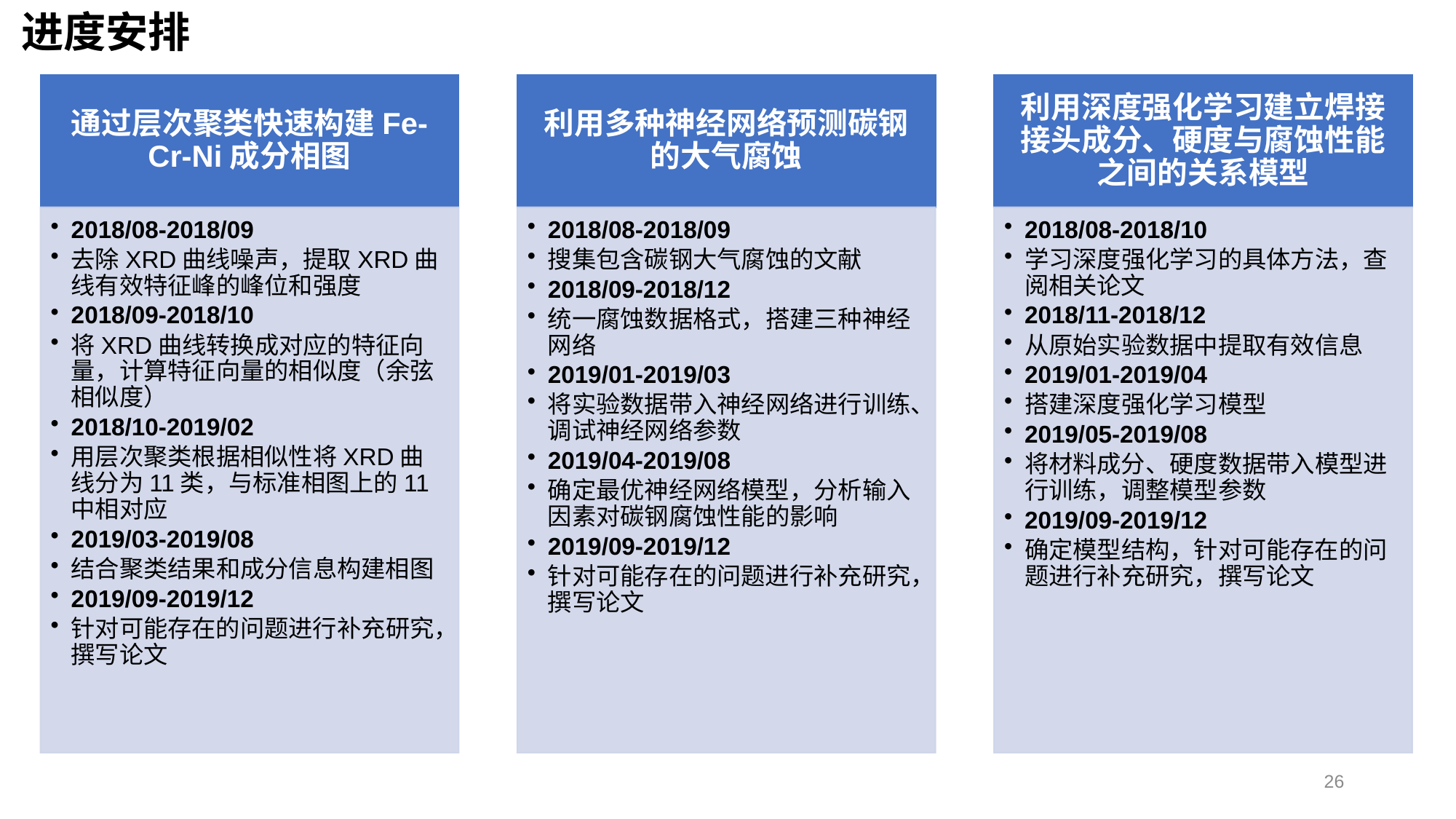

进度安排
通过层次聚类快速构建Fe-Cr-Ni成分相图
2018/08-2018/09
去除XRD曲线噪声，提取XRD曲线有效特征峰的峰位和强度
2018/09-2018/10
将XRD曲线转换成对应的特征向量，计算特征向量的相似度（余弦相似度）
2018/10-2019/02
用层次聚类根据相似性将XRD曲线分为11类，与标准相图上的11中相对应
2019/03-2019/08
结合聚类结果和成分信息构建相图
2019/09-2019/12
针对可能存在的问题进行补充研究，撰写论文
利用多种神经网络预测碳钢的大气腐蚀
2018/08-2018/09
搜集包含碳钢大气腐蚀的文献
2018/09-2018/12
统一腐蚀数据格式，搭建三种神经网络
2019/01-2019/03
将实验数据带入神经网络进行训练、调试神经网络参数
2019/04-2019/08
确定最优神经网络模型，分析输入因素对碳钢腐蚀性能的影响
2019/09-2019/12
针对可能存在的问题进行补充研究，撰写论文
利用深度强化学习建立焊接接头成分、硬度与腐蚀性能之间的关系模型
2018/08-2018/10
学习深度强化学习的具体方法，查阅相关论文
2018/11-2018/12
从原始实验数据中提取有效信息
2019/01-2019/04
搭建深度强化学习模型
2019/05-2019/08
将材料成分、硬度数据带入模型进行训练，调整模型参数
2019/09-2019/12
确定模型结构，针对可能存在的问题进行补充研究，撰写论文
26